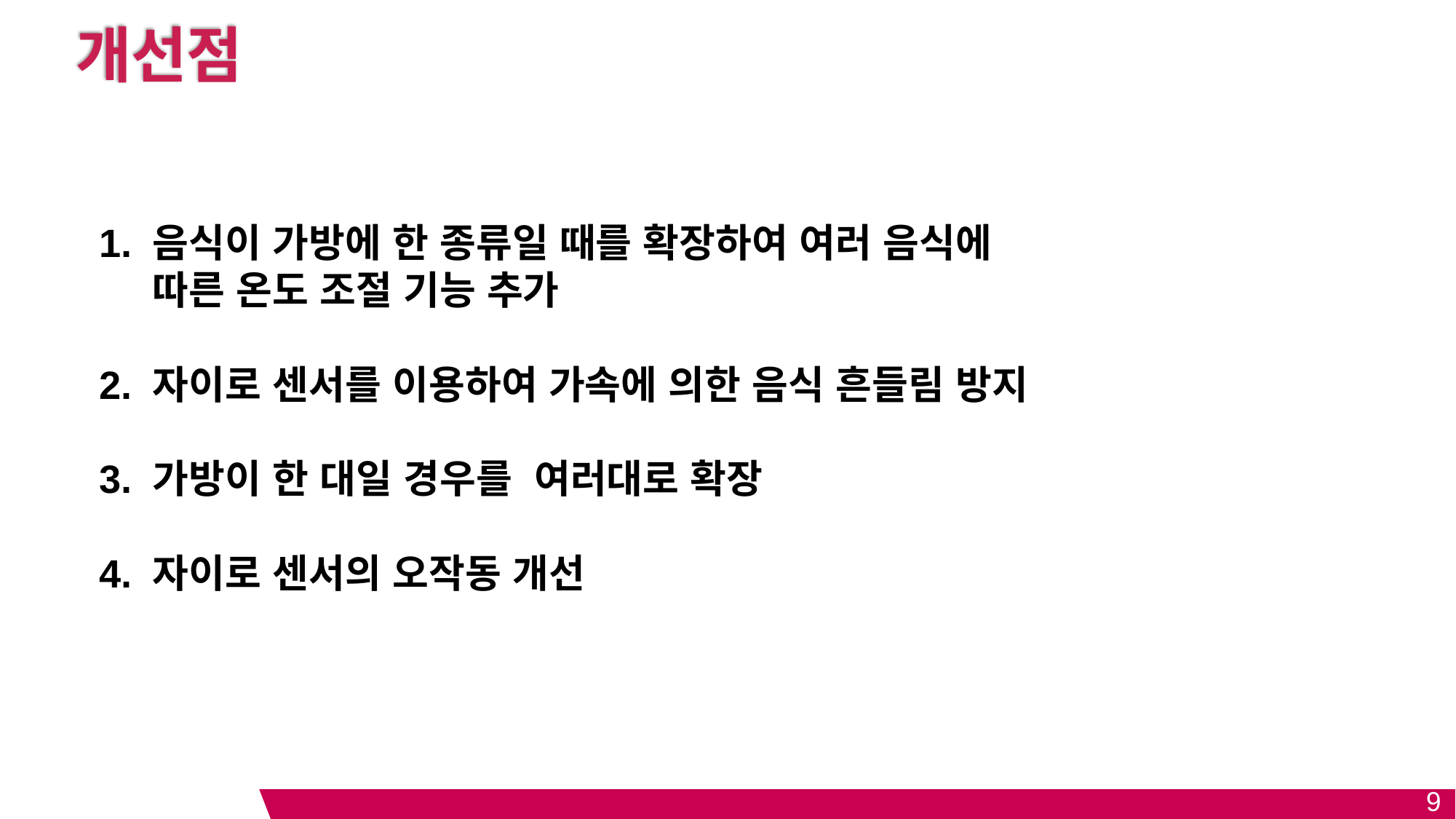

# 개선점

1. 음식이 가방에 한 종류일 때를 확장하여 여러 음식에
    따른 온도 조절 기능 추가

2. 자이로 센서를 이용하여 가속에 의한 음식 흔들림 방지

3. 가방이 한 대일 경우를  여러대로 확장

4. 자이로 센서의 오작동 개선

9